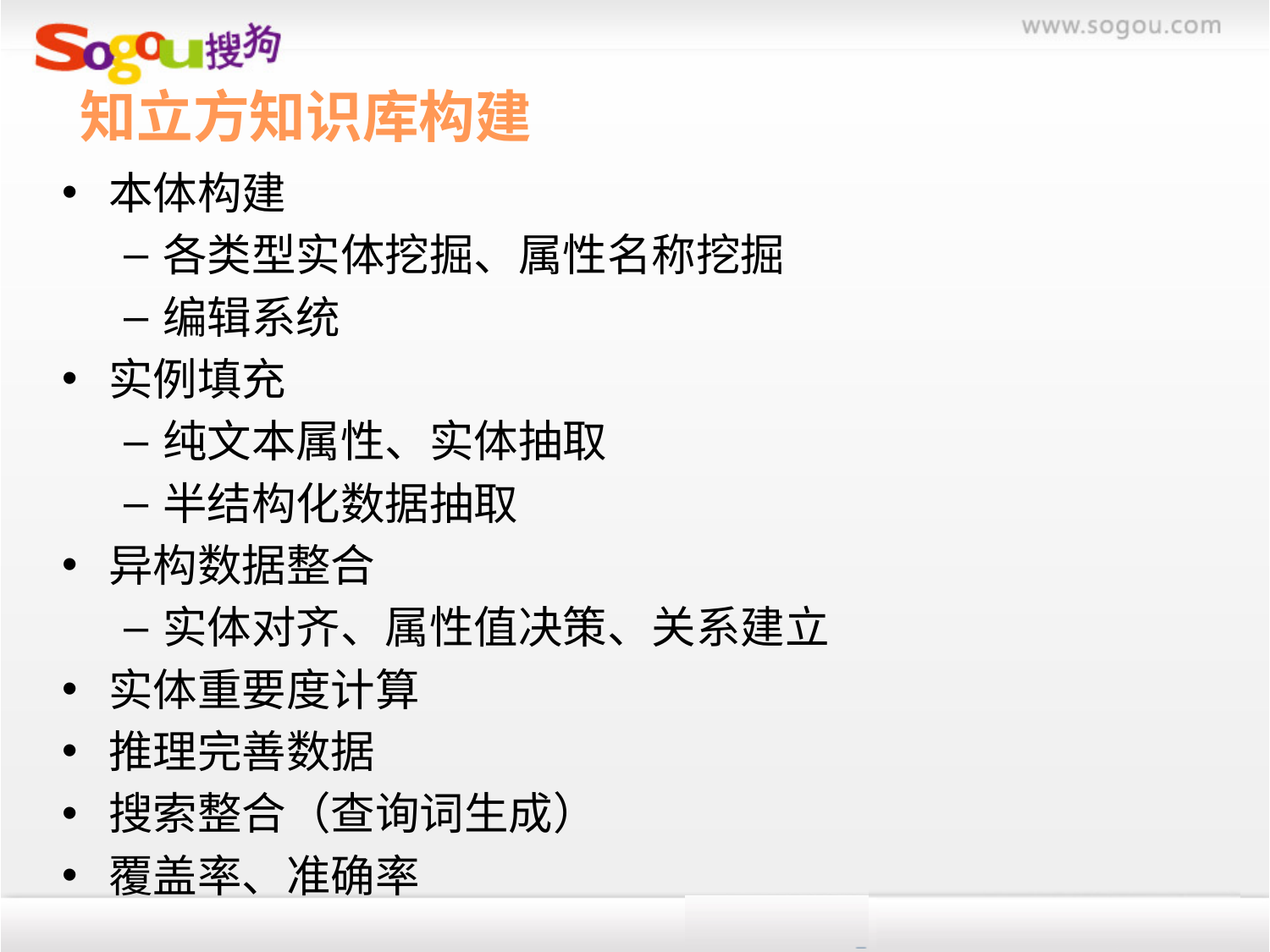

# 知立方知识库构建
本体构建
各类型实体挖掘、属性名称挖掘
编辑系统
实例填充
纯文本属性、实体抽取
半结构化数据抽取
异构数据整合
实体对齐、属性值决策、关系建立
实体重要度计算
推理完善数据
搜索整合（查询词生成）
覆盖率、准确率